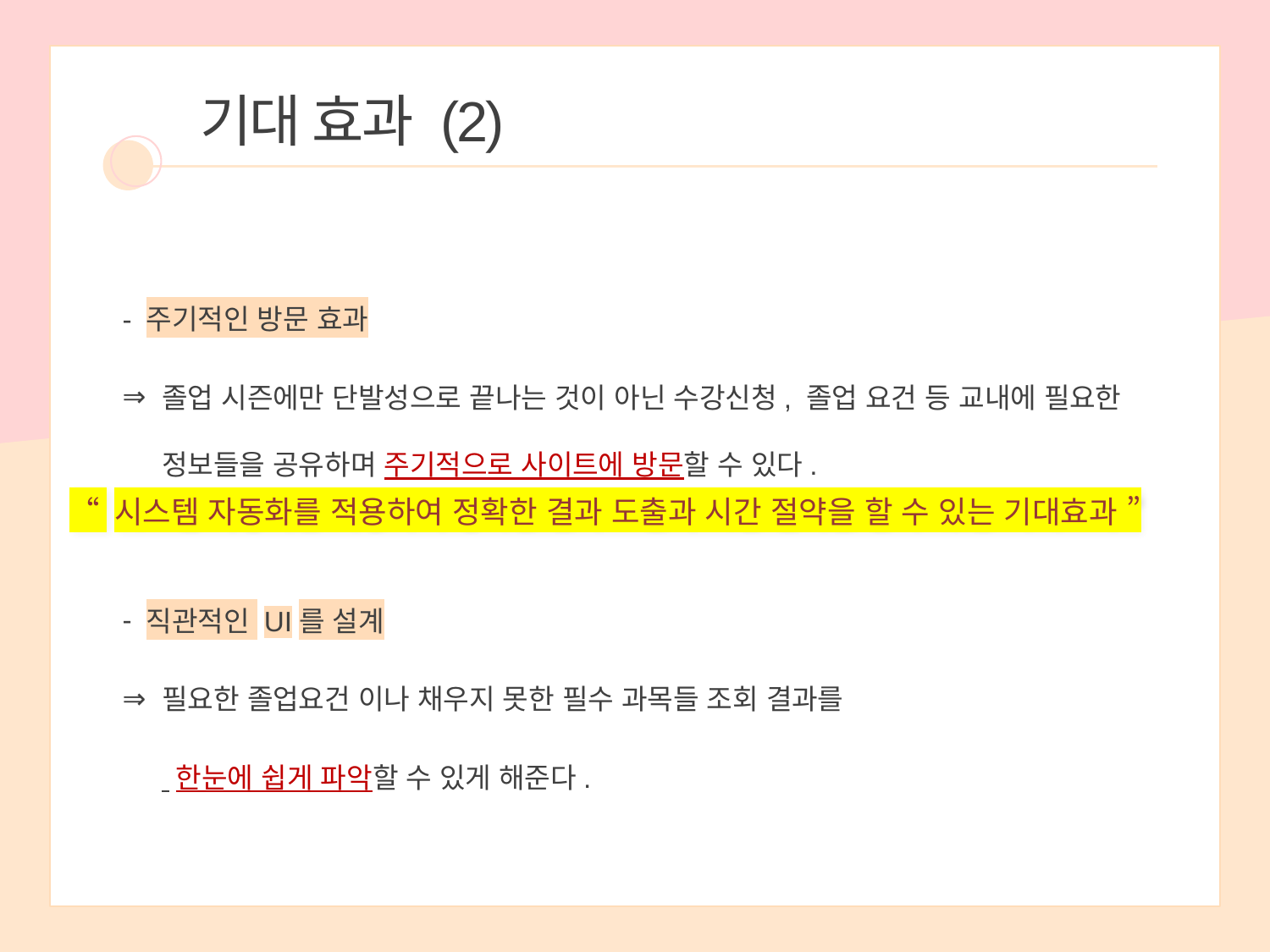

기대 효과 (2)
- 주기적인 방문 효과
졸업 시즌에만 단발성으로 끝나는 것이 아닌 수강신청, 졸업 요건 등 교내에 필요한 정보들을 공유하며 주기적으로 사이트에 방문할 수 있다.

직관적인 UI를 설계
필요한 졸업요건 이나 채우지 못한 필수 과목들 조회 결과를
      한눈에 쉽게 파악할 수 있게 해준다.

“ 시스템 자동화를 적용하여 정확한 결과 도출과 시간 절약을 할 수 있는 기대효과 ”